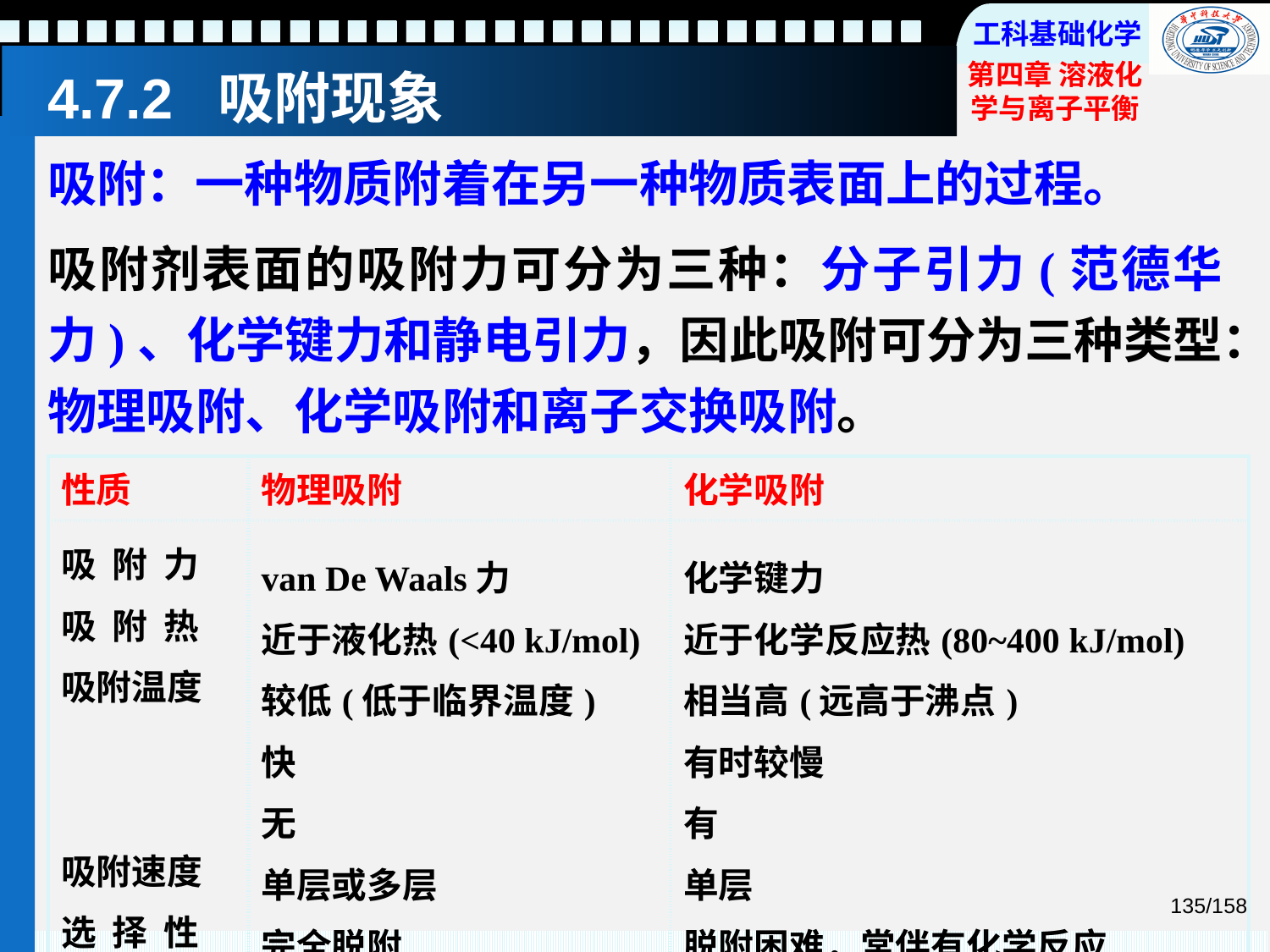

# 4.7.2  吸附现象
吸附：一种物质附着在另一种物质表面上的过程。
吸附剂表面的吸附力可分为三种：分子引力(范德华力)、化学键力和静电引力，因此吸附可分为三种类型：物理吸附、化学吸附和离子交换吸附。
| 性质 | 物理吸附 | 化学吸附 |
| --- | --- | --- |
| 吸 附 力 吸 附 热 吸附温度 吸附速度 选 择 性 吸附层数 脱附性质 | van De Waals力 近于液化热(<40 kJ/mol) 较低(低于临界温度) 快 无 单层或多层 完全脱附 | 化学键力 近于化学反应热(80~400 kJ/mol) 相当高(远高于沸点) 有时较慢 有 单层 脱附困难，常伴有化学反应 |